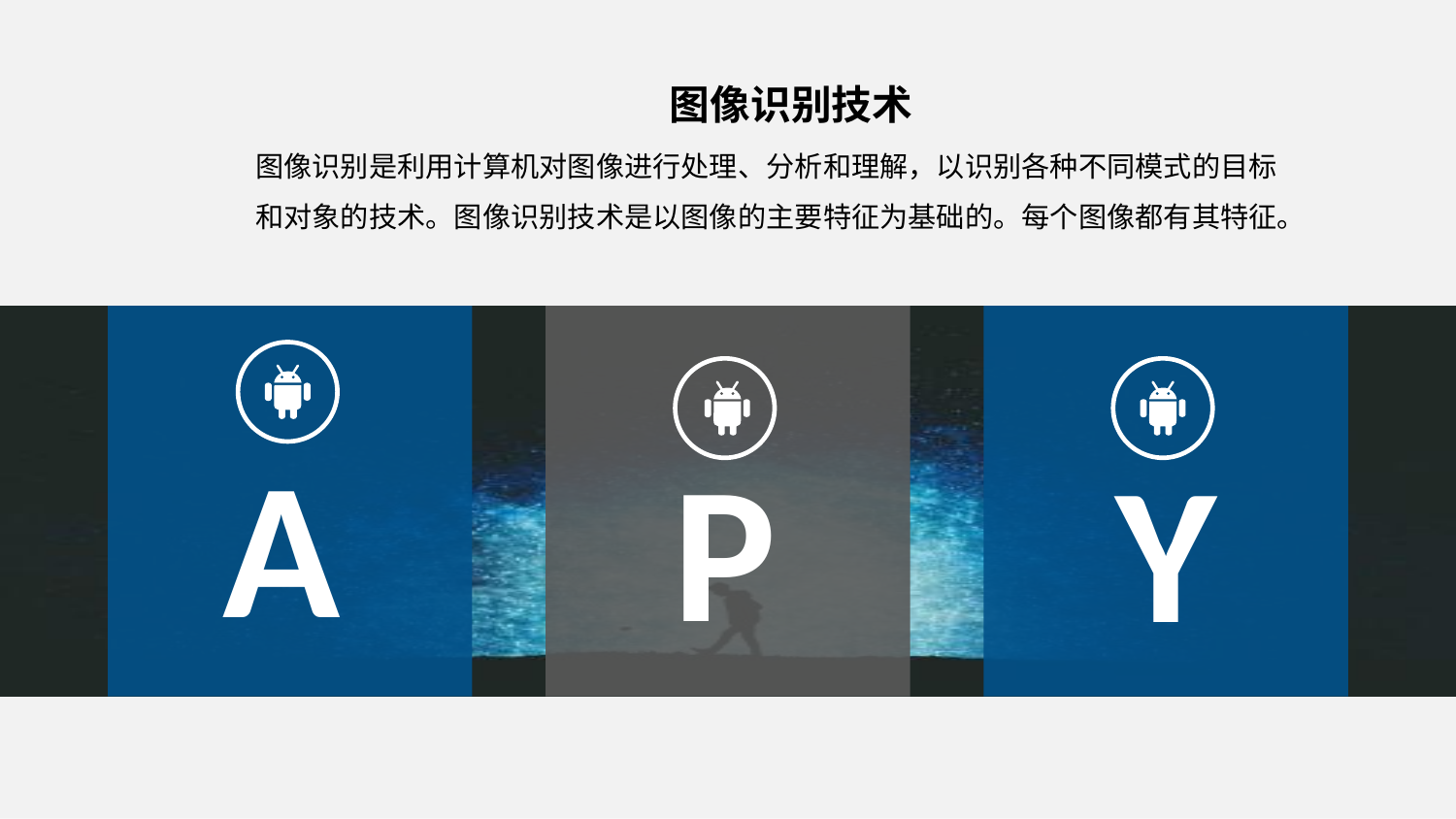

图像识别技术
图像识别是利用计算机对图像进行处理、分析和理解，以识别各种不同模式的目标和对象的技术。图像识别技术是以图像的主要特征为基础的。每个图像都有其特征。

A
P
Y